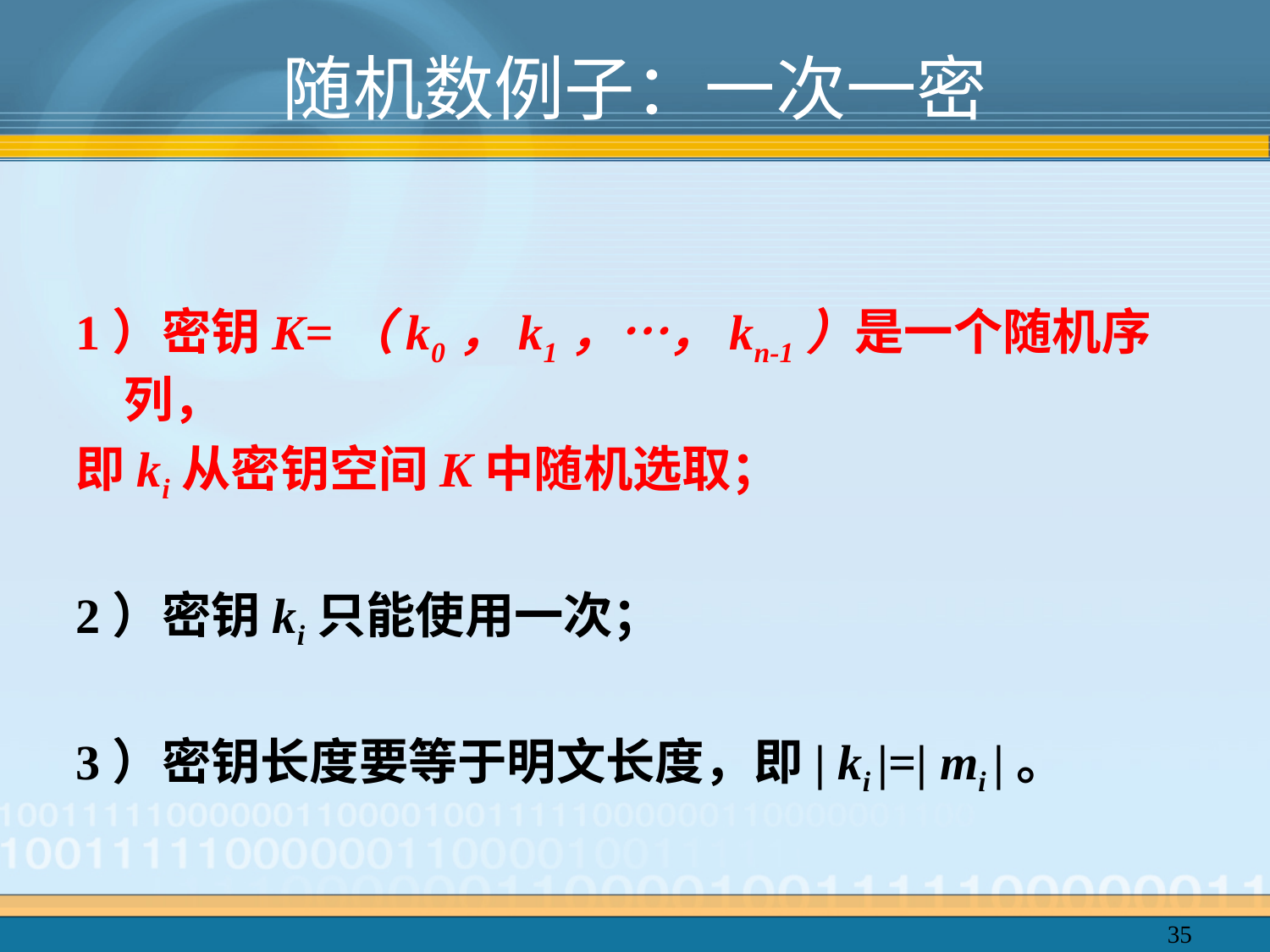

# 随机数例子：一次一密

1）密钥K=（k0，k1，…，kn-1）是一个随机序列，
即ki从密钥空间K中随机选取；

2）密钥ki只能使用一次；

3）密钥长度要等于明文长度，即| ki |=| mi |。
35